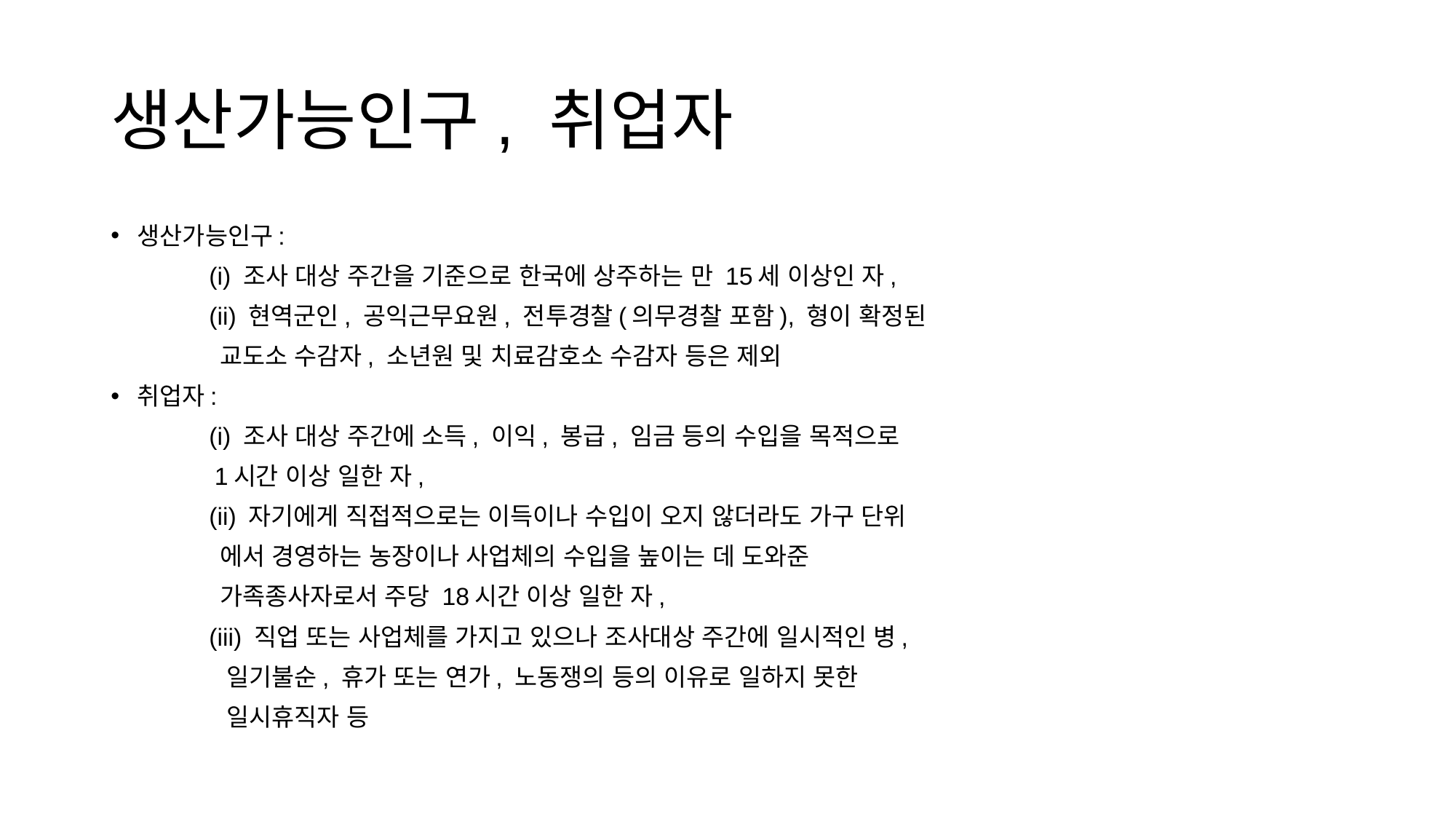

# 생산가능인구, 취업자
생산가능인구:
	(i) 조사 대상 주간을 기준으로 한국에 상주하는 만 15세 이상인 자,
	(ii) 현역군인, 공익근무요원, 전투경찰(의무경찰 포함), 형이 확정된
               교도소 수감자, 소년원 및 치료감호소 수감자 등은 제외
취업자:
	(i) 조사 대상 주간에 소득, 이익, 봉급, 임금 등의 수입을 목적으로
               1시간 이상 일한 자,
	(ii) 자기에게 직접적으로는 이득이나 수입이 오지 않더라도 가구 단위
               에서 경영하는 농장이나 사업체의 수입을 높이는 데 도와준
               가족종사자로서 주당 18시간 이상 일한 자,
	(iii) 직업 또는 사업체를 가지고 있으나 조사대상 주간에 일시적인 병,
                일기불순, 휴가 또는 연가, 노동쟁의 등의 이유로 일하지 못한
                일시휴직자 등